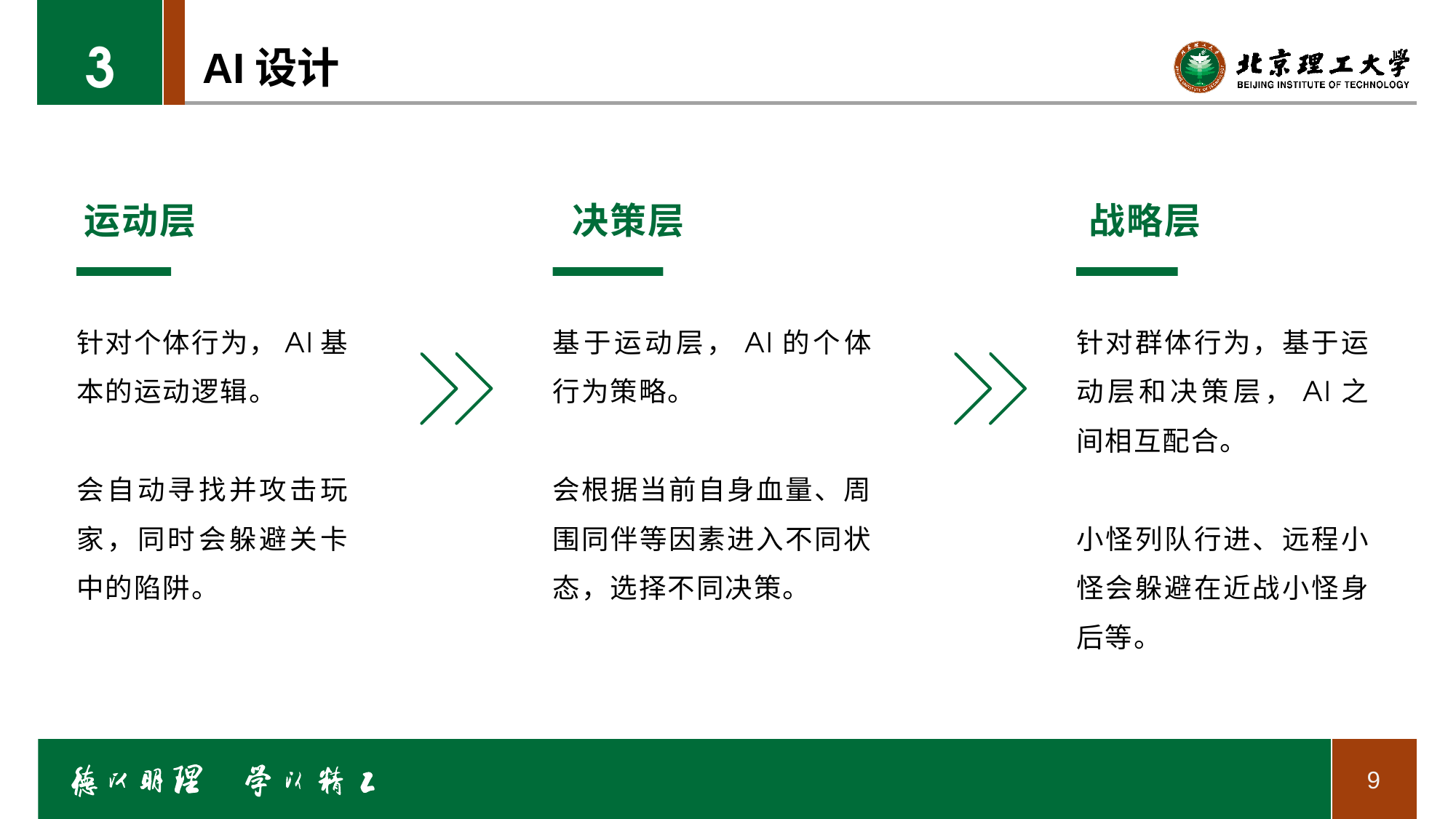

3
# AI设计
运动层

针对个体行为，AI基本的运动逻辑。

会自动寻找并攻击玩家，同时会躲避关卡中的陷阱。

决策层

基于运动层，AI的个体行为策略。

会根据当前自身血量、周围同伴等因素进入不同状态，选择不同决策。
战略层

针对群体行为，基于运动层和决策层，AI之间相互配合。

小怪列队行进、远程小怪会躲避在近战小怪身后等。